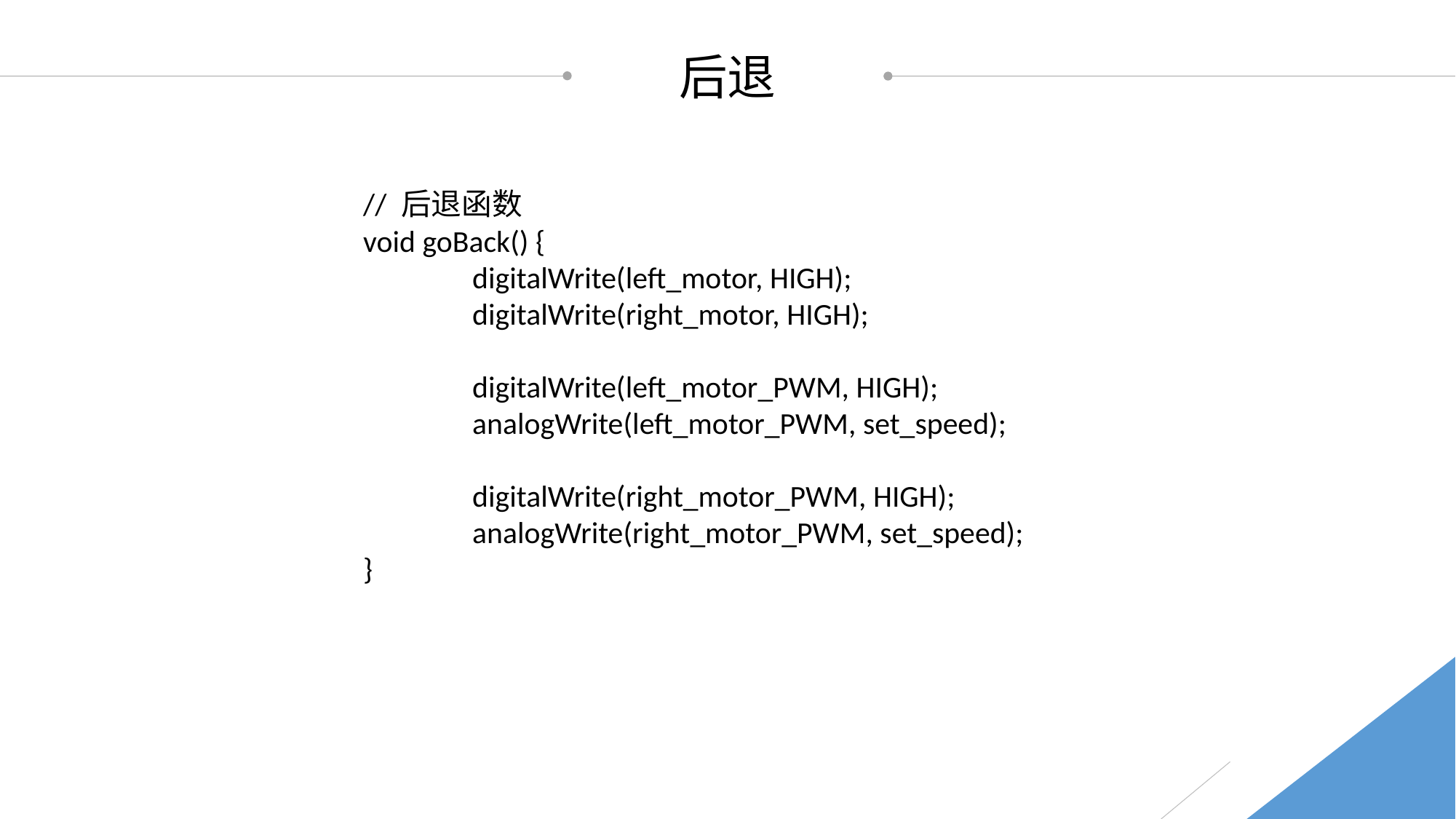

后退
// 后退函数
void goBack() {
	digitalWrite(left_motor, HIGH);
	digitalWrite(right_motor, HIGH);

	digitalWrite(left_motor_PWM, HIGH);
	analogWrite(left_motor_PWM, set_speed);

	digitalWrite(right_motor_PWM, HIGH);
	analogWrite(right_motor_PWM, set_speed);
}